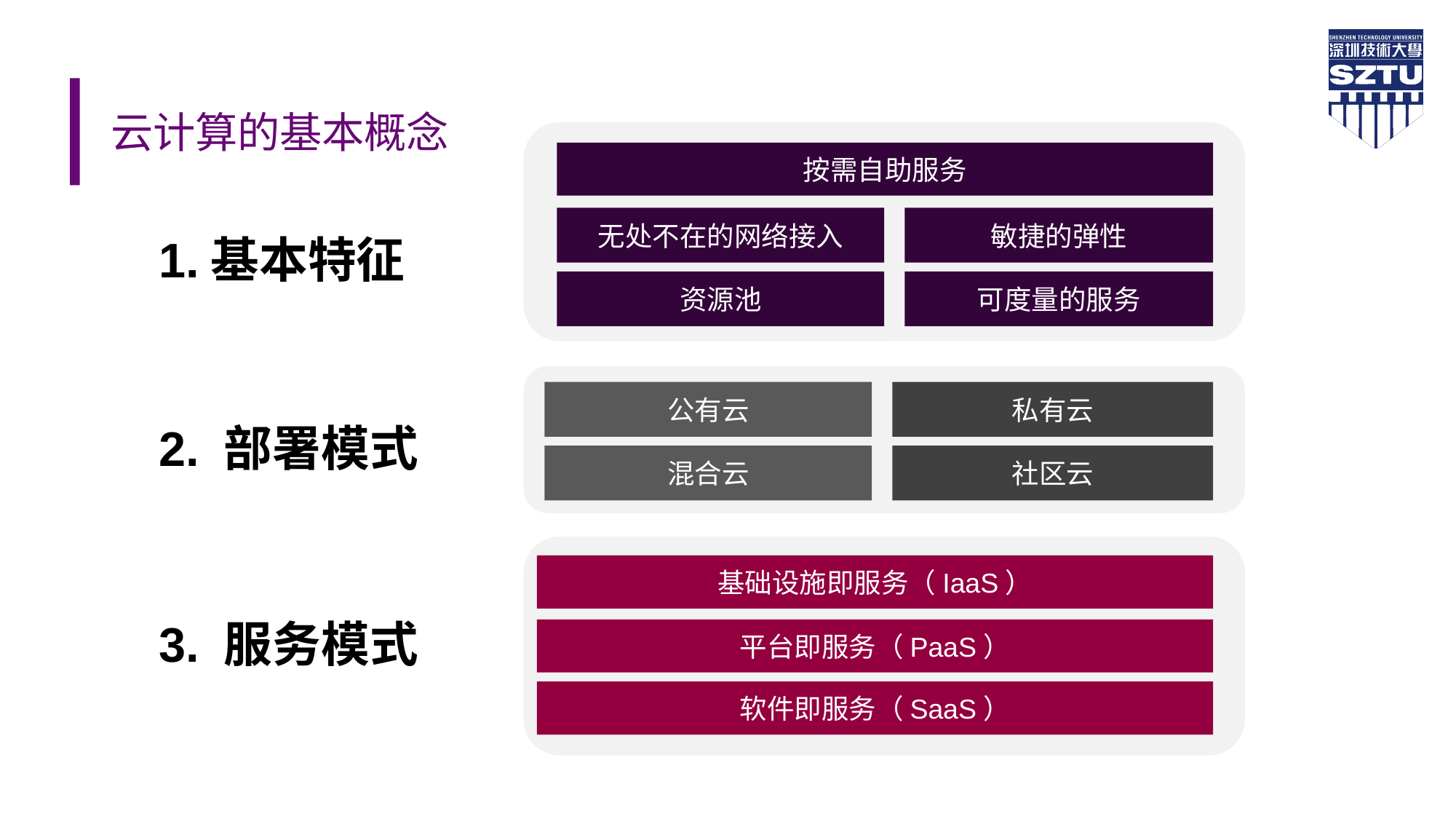

# 云计算的基本概念

按需自助服务
无处不在的网络接入
敏捷的弹性
1.基本特征
资源池
可度量的服务

公有云
私有云
2. 部署模式
混合云
社区云

基础设施即服务（IaaS）
3. 服务模式
平台即服务（PaaS）
软件即服务（SaaS）